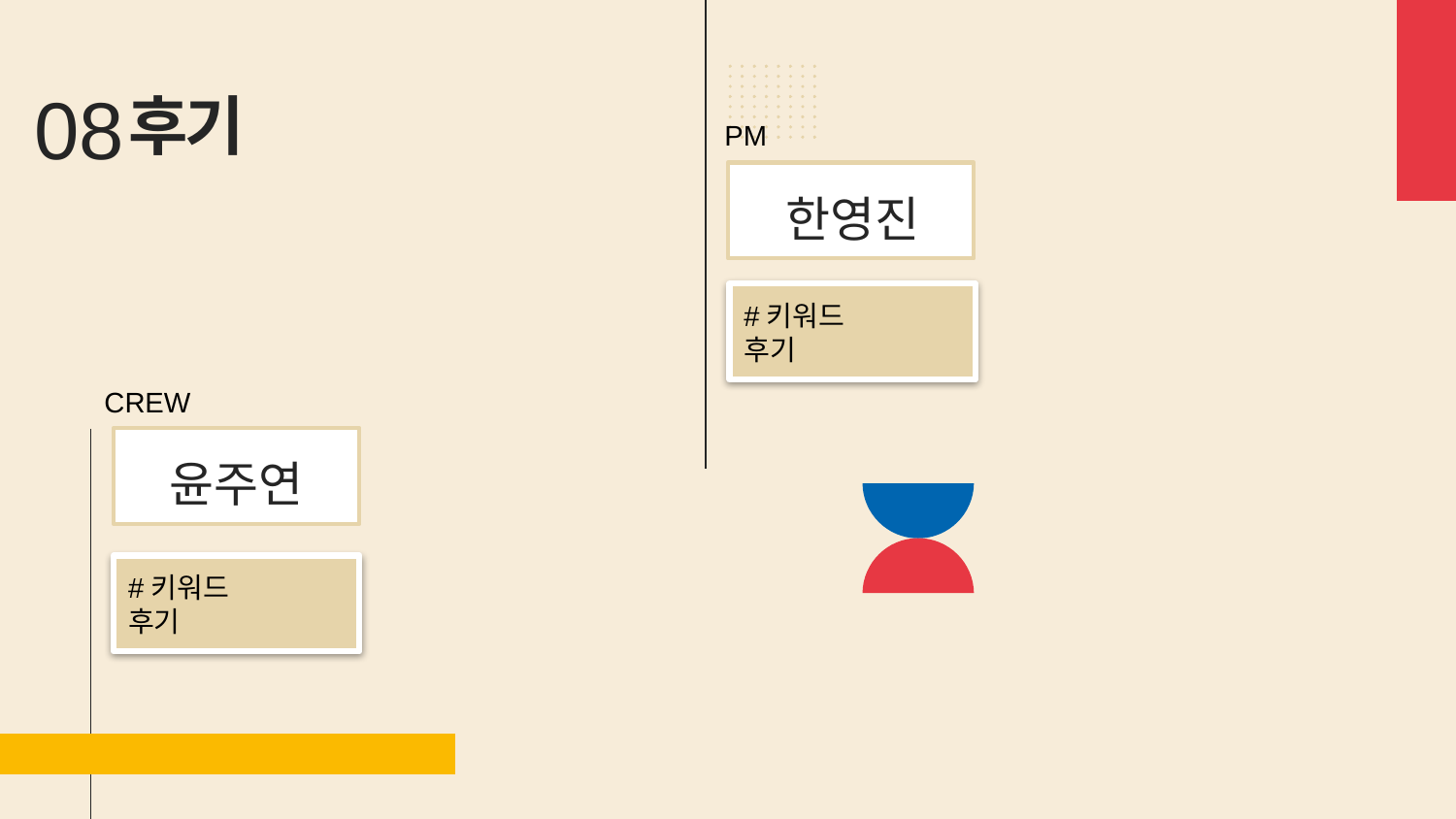

# 후기
08
PM

한영진
#키워드
후기
CREW

윤주연
#키워드
후기